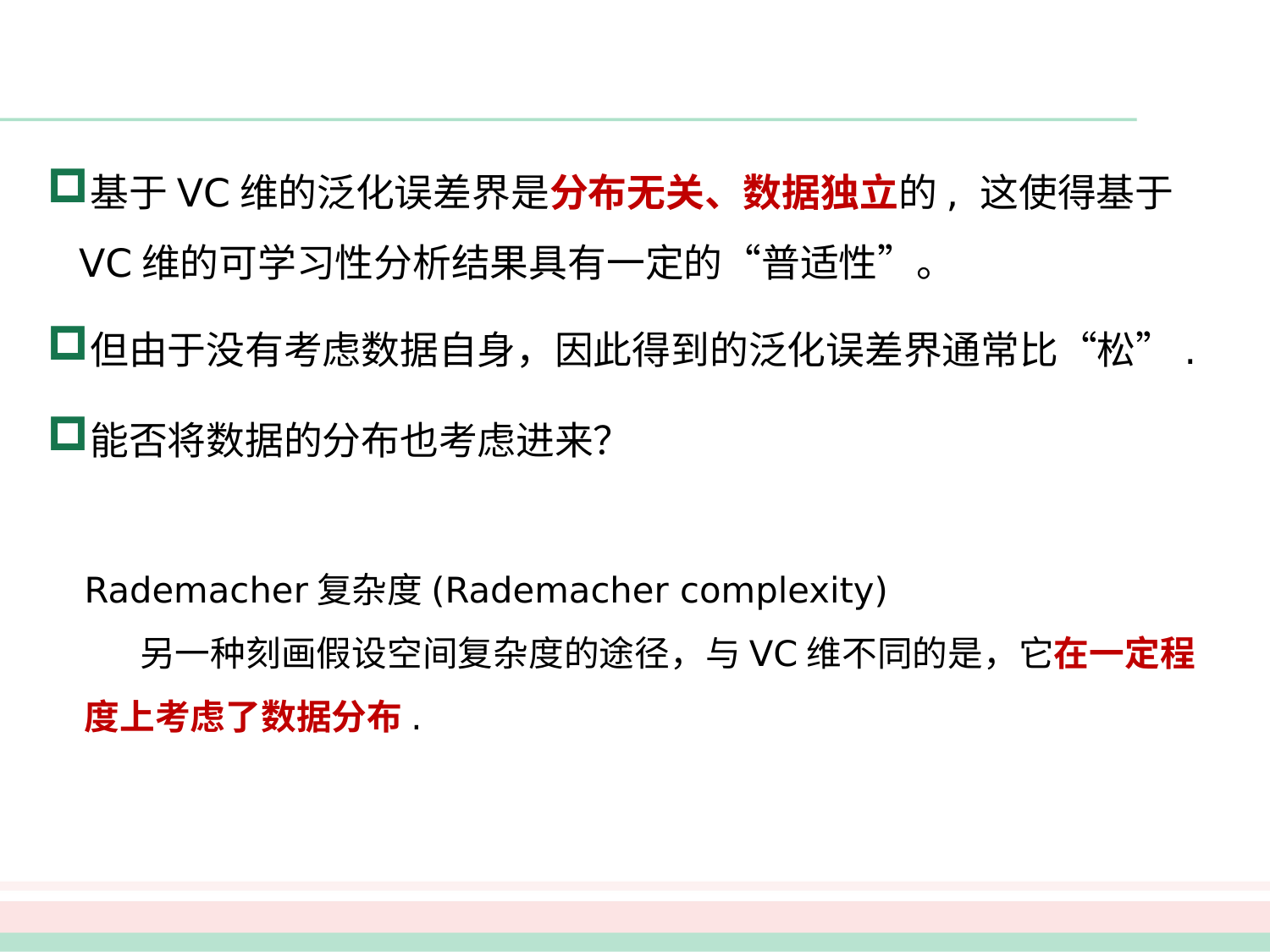

#
基于VC维的泛化误差界是分布无关、数据独立的, 这使得基于 VC维的可学习性分析结果具有一定的“普适性”。
但由于没有考虑数据自身，因此得到的泛化误差界通常比“松”.
能否将数据的分布也考虑进来？
Rademacher复杂度(Rademacher complexity)
      另一种刻画假设空间复杂度的途径，与VC维不同的是，它在一定程度上考虑了数据分布.